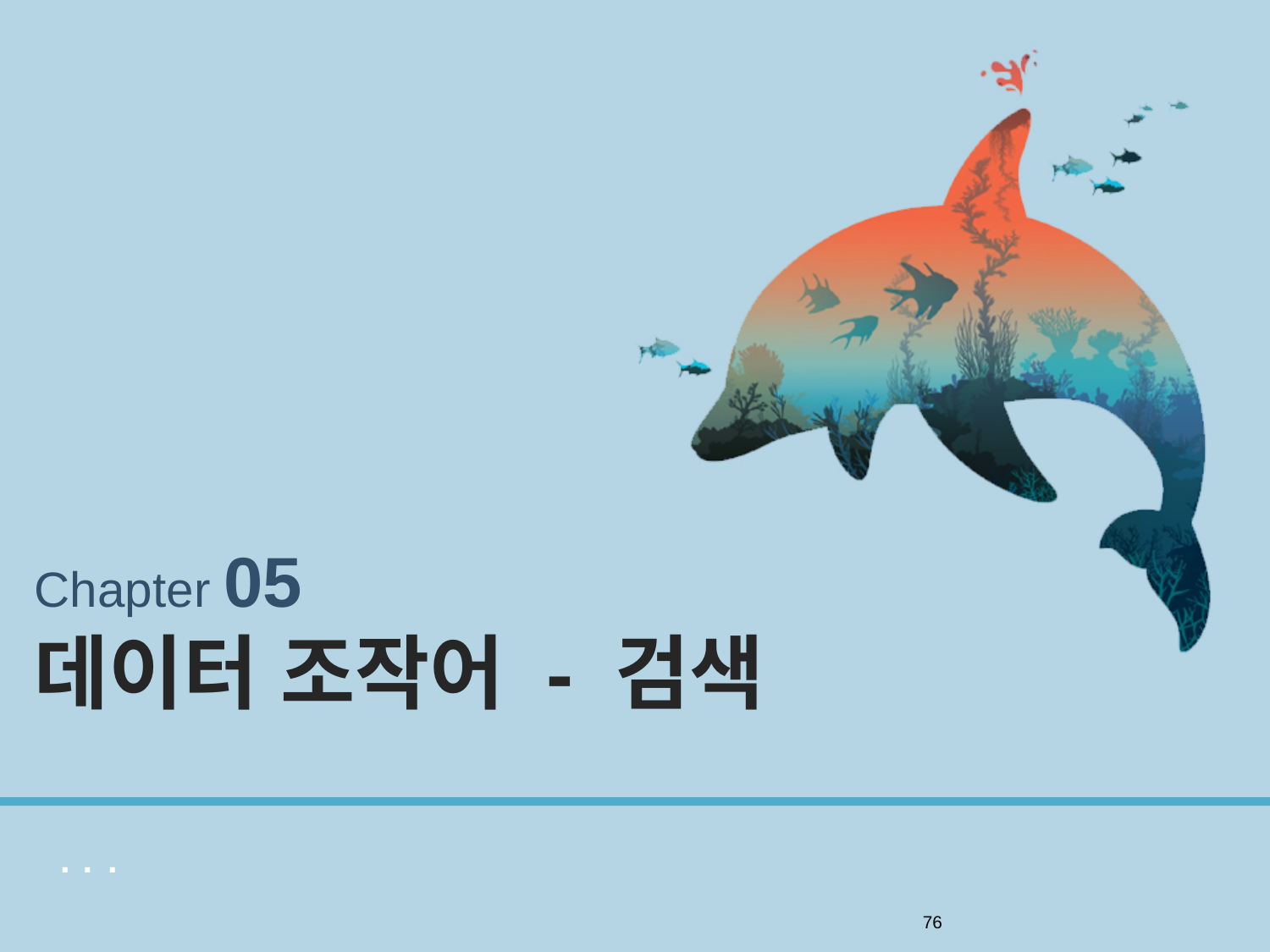

Chapter 05
데이터 조작어 - 검색
76